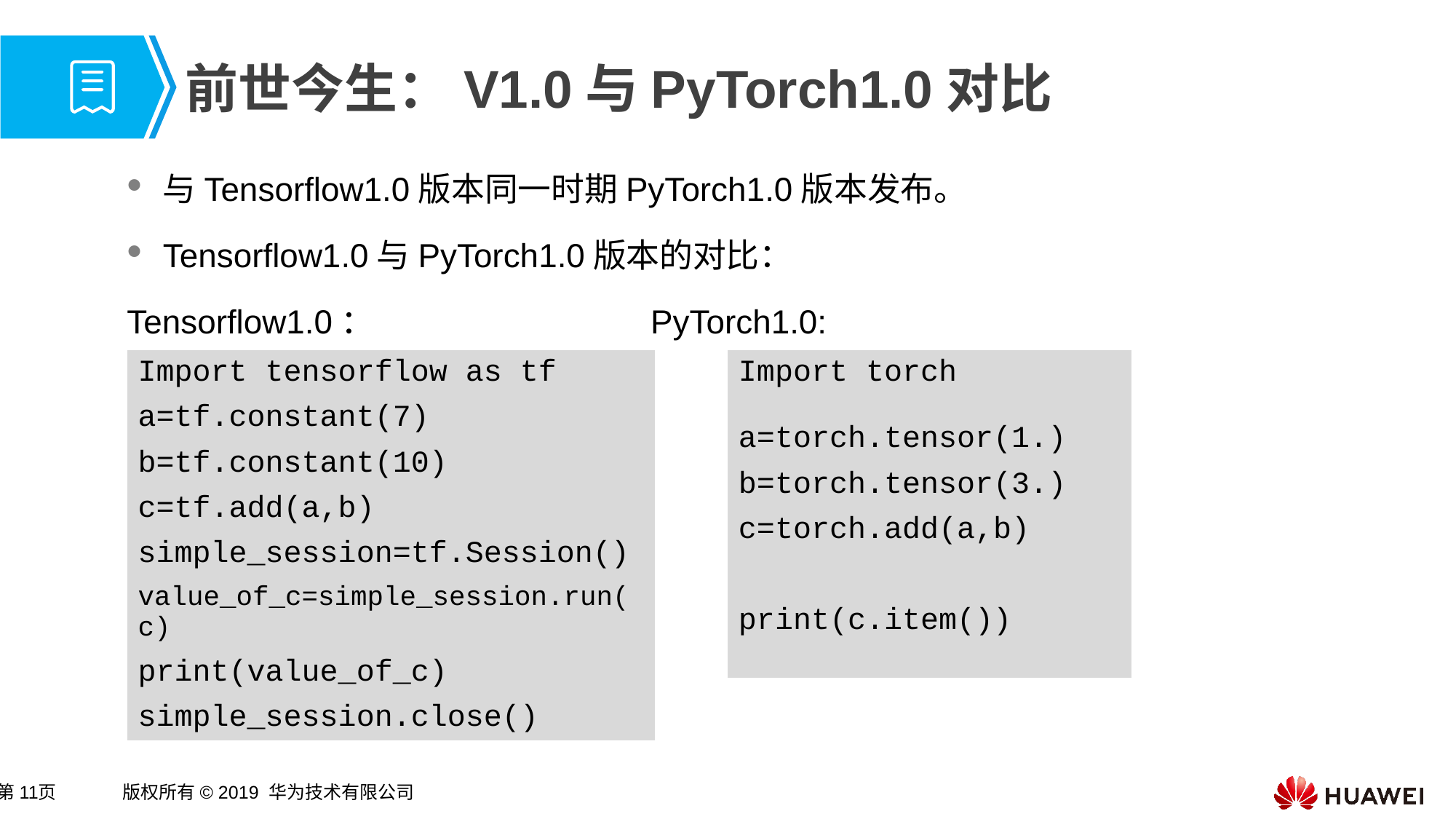

# 前世今生：V1.0与PyTorch1.0对比
与Tensorflow1.0版本同一时期PyTorch1.0版本发布。
Tensorflow1.0与PyTorch1.0版本的对比：
Tensorflow1.0：                                    PyTorch1.0:

| Import tensorflow as tf |
| --- |
| a=tf.constant(7) |
| b=tf.constant(10) |
| c=tf.add(a,b) |
| simple\_session=tf.Session() |
| value\_of\_c=simple\_session.run(c) |
| print(value\_of\_c) |
| simple\_session.close() |
| Import torch |
| --- |
| a=torch.tensor(1.) |
| b=torch.tensor(3.) |
| c=torch.add(a,b) |
|  |
| print(c.item()) |